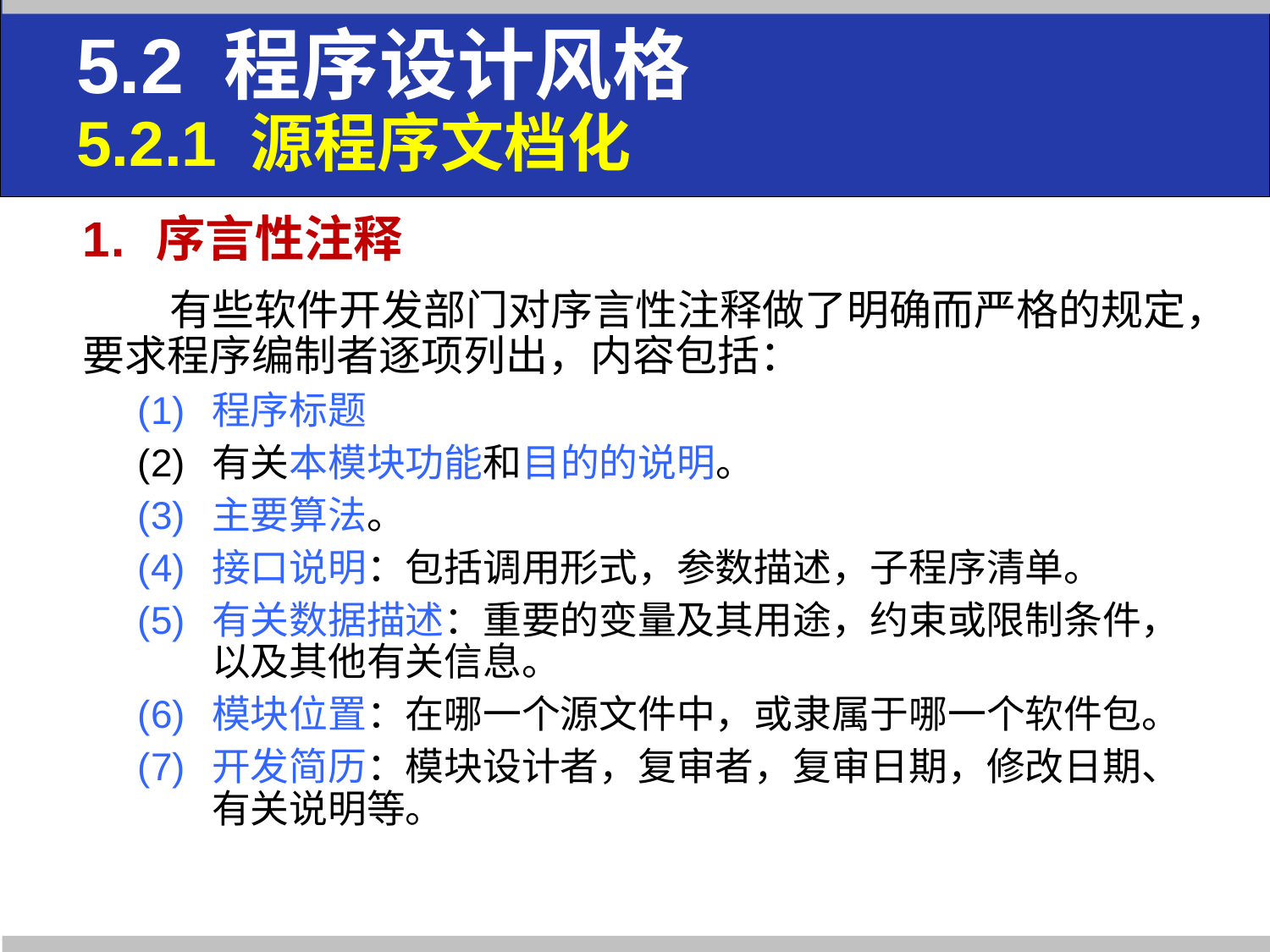

# 5.2 程序设计风格 5.2.1 源程序文档化
序言性注释
有些软件开发部门对序言性注释做了明确而严格的规定，要求程序编制者逐项列出，内容包括：
程序标题
有关本模块功能和目的的说明。
主要算法。
接口说明：包括调用形式，参数描述，子程序清单。
有关数据描述：重要的变量及其用途，约束或限制条件，以及其他有关信息。
模块位置：在哪一个源文件中，或隶属于哪一个软件包。
开发简历：模块设计者，复审者，复审日期，修改日期、有关说明等。

654